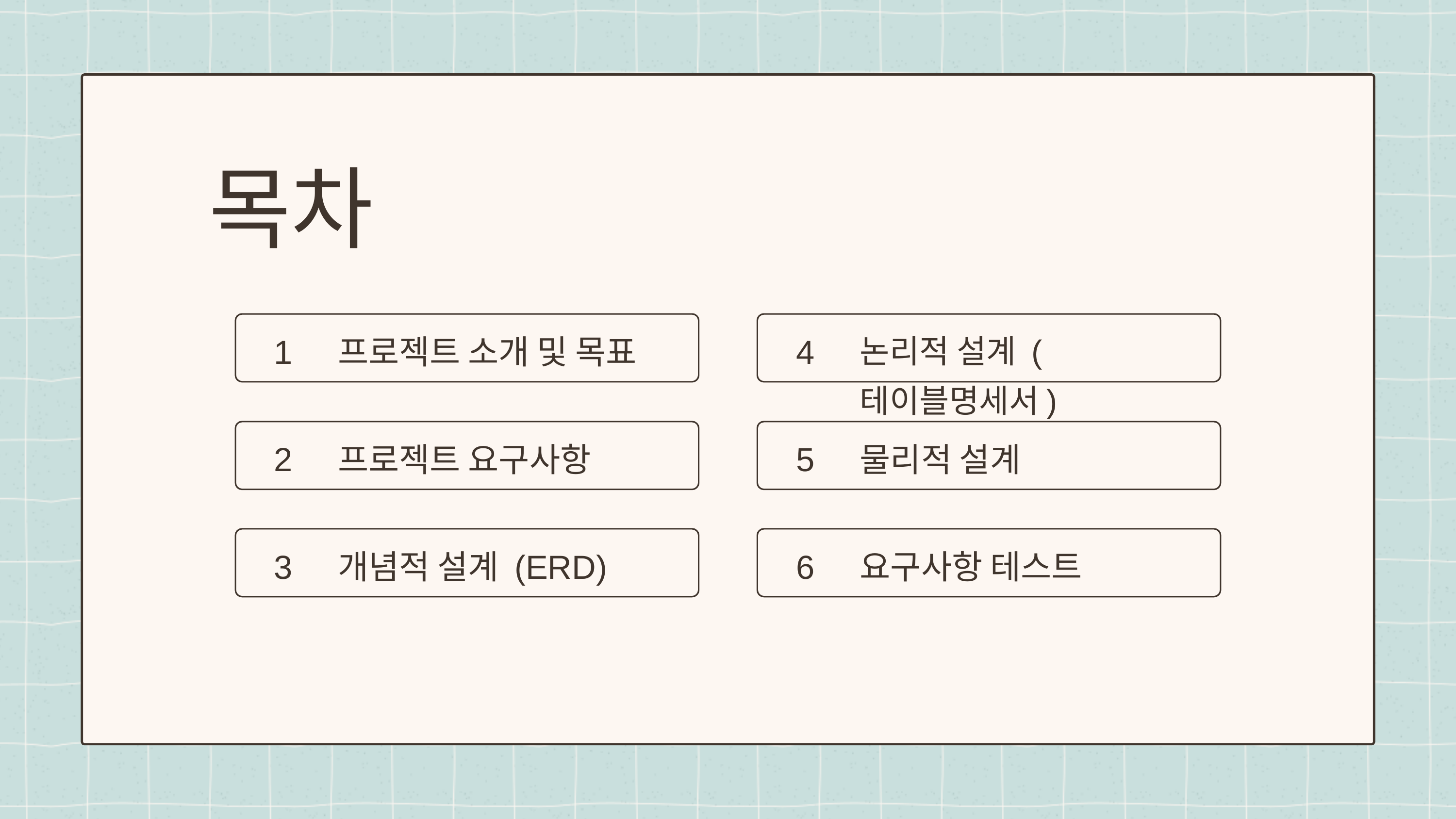

목차

1
프로젝트 소개 및 목표
4
논리적 설계 (테이블명세서)

2
5
프로젝트 요구사항
물리적 설계

개념적 설계 (ERD)
요구사항 테스트
3
6